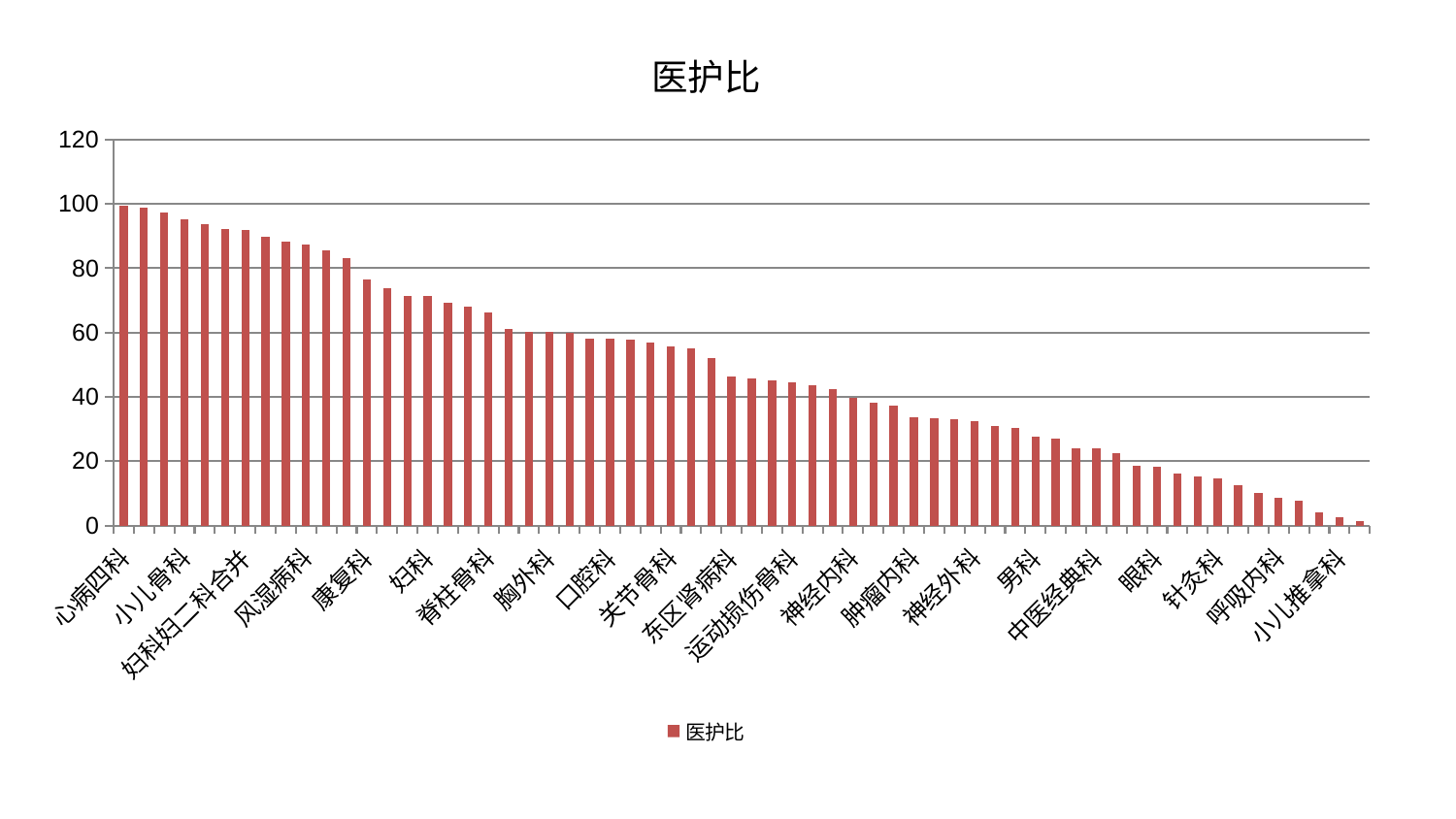

### Chart: 医护比

| Category | 医护比 |
|---|---|
| 心病四科 | 99.51170480666438 |
| 骨科 | 98.90274771615111 |
| 产科 | 97.3984946085335 |
| 小儿骨科 | 95.36462113381295 |
| 耳鼻喉科 | 93.71935481023255 |
| 普通外科 | 92.20050843882122 |
| 妇科妇二科合并 | 91.80174392159608 |
| 肝胆外科 | 89.71361177807609 |
| 乳腺甲状腺外科 | 88.1702453531001 |
| 风湿病科 | 87.5286029497087 |
| 周围血管科 | 85.5423813246944 |
| 东区重症医学科 | 83.1864767857122 |
| 康复科 | 76.45274649753605 |
| 医院 | 73.72473370497809 |
| 妇二科 | 71.42474399777305 |
| 妇科 | 71.28512923353998 |
| 治未病中心 | 69.3024674423559 |
| 肾病科 | 68.07668302275731 |
| 脊柱骨科 | 66.19321370974505 |
| 心血管内科 | 61.24728529462313 |
| 消化内科 | 60.34901404808788 |
| 胸外科 | 60.19818157599606 |
| 综合内科 | 59.99886704805728 |
| 皮肤科 | 58.17264340432573 |
| 口腔科 | 58.170498069993904 |
| 心病二科 | 57.88906687855968 |
| 显微骨科 | 56.89918699864129 |
| 关节骨科 | 55.64824746593726 |
| 儿科 | 55.13645646502769 |
| 老年医学科 | 52.11330515542707 |
| 东区肾病科 | 46.446953271951564 |
| 脑病一科 | 45.663617723988615 |
| 肛肠科 | 45.16911561422734 |
| 运动损伤骨科 | 44.471319469975576 |
| 泌尿外科 | 43.61762871868069 |
| 推拿科 | 42.341693269871804 |
| 神经内科 | 39.63423253289644 |
| 西区重症医学科 | 38.145576247621364 |
| 内分泌科 | 37.34573751971795 |
| 肿瘤内科 | 33.75267062361762 |
| 脑病三科 | 33.50093358375725 |
| 心病三科 | 32.90865284928817 |
| 神经外科 | 32.460303283114776 |
| 身心医学科 | 30.925311887459195 |
| 脑病二科 | 30.40122590192793 |
| 男科 | 27.744637307419474 |
| 脾胃病科 | 26.86952968125911 |
| 血液科 | 23.87399573081779 |
| 中医经典科 | 23.851367033958937 |
| 重症医学科 | 22.4186991517757 |
| 肾脏内科 | 18.705619258283313 |
| 眼科 | 18.229645174463506 |
| 中医外治中心 | 16.231088873003795 |
| 脾胃科消化科合并 | 15.359337584412081 |
| 针灸科 | 14.591819437496634 |
| 创伤骨科 | 12.426771420075378 |
| 心病一科 | 10.135853362566948 |
| 呼吸内科 | 8.5059333080175 |
| 肝病科 | 7.579260207955119 |
| 美容皮肤科 | 4.1234674434552865 |
| 小儿推拿科 | 2.4514949067207636 |
| 微创骨科 | 1.2592967861342785 |
239